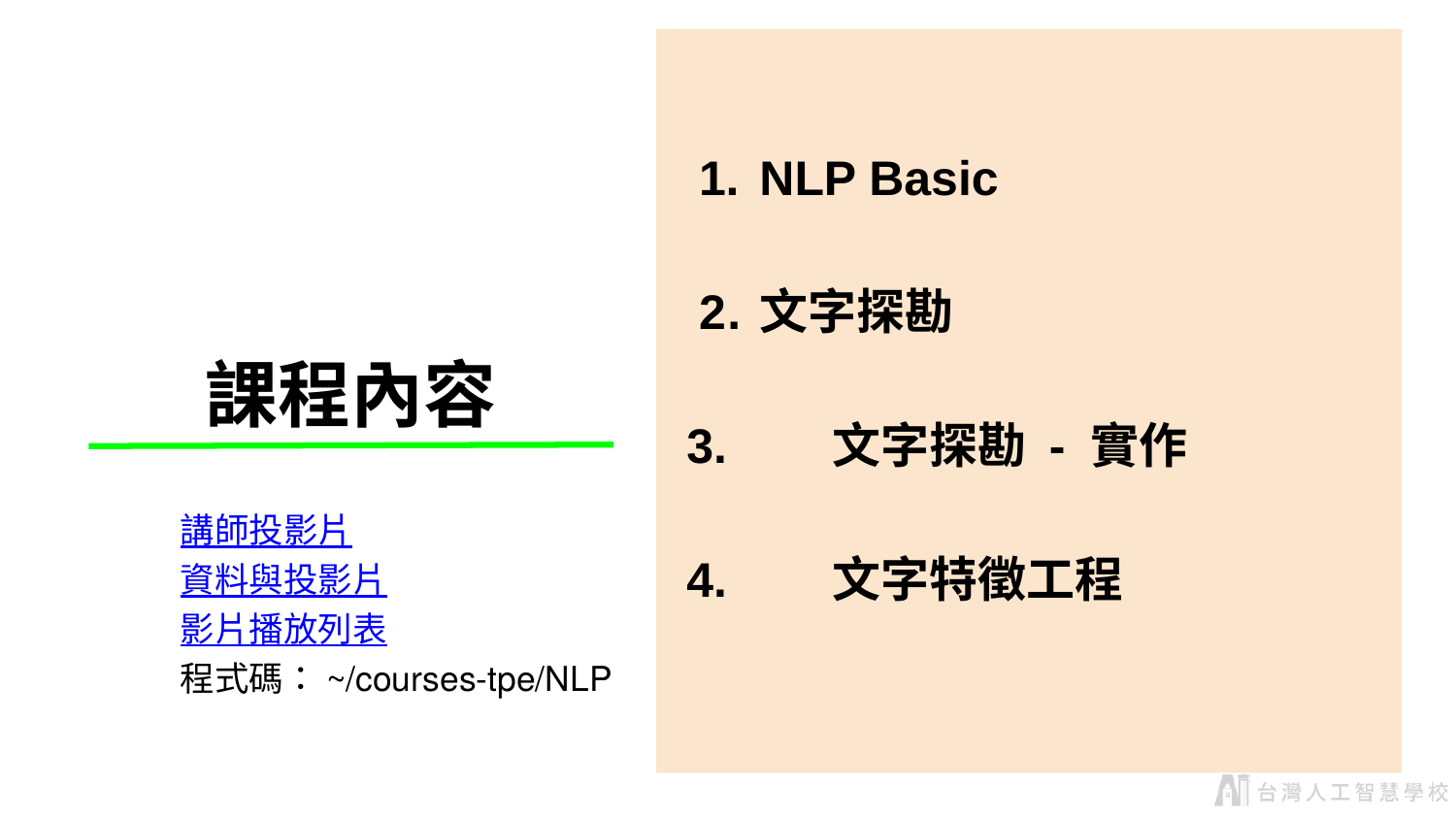

NLP Basic

文字探勘

3.	文字探勘 - 實作

4.	文字特徵工程

課程內容
講師投影片
資料與投影片
影片播放列表
程式碼：~/courses-tpe/NLP